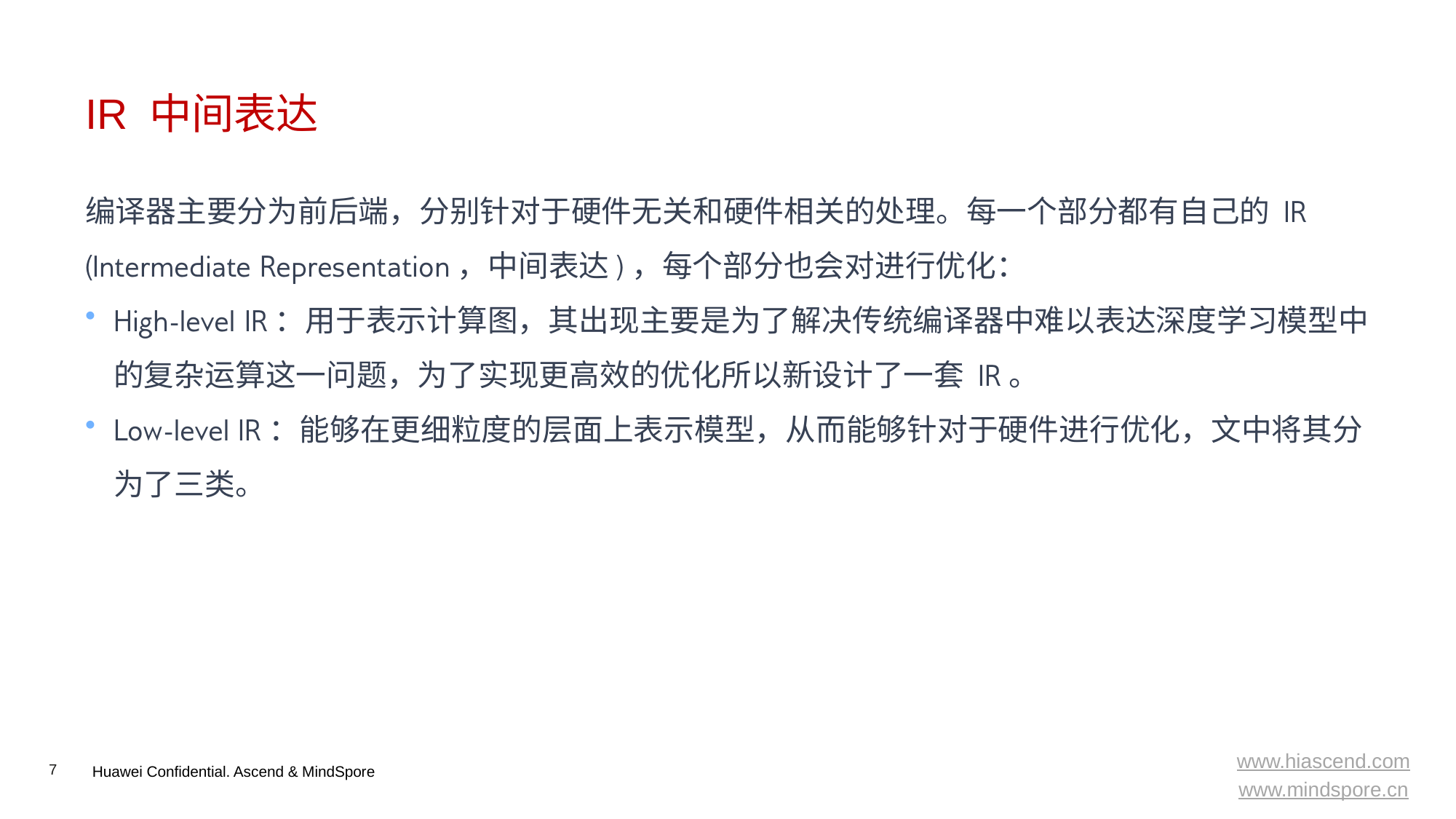

# IR 中间表达
编译器主要分为前后端，分别针对于硬件无关和硬件相关的处理。每一个部分都有自己的 IR (Intermediate Representation，中间表达)，每个部分也会对进行优化：
High-level IR：用于表示计算图，其出现主要是为了解决传统编译器中难以表达深度学习模型中的复杂运算这一问题，为了实现更高效的优化所以新设计了一套 IR。
Low-level IR：能够在更细粒度的层面上表示模型，从而能够针对于硬件进行优化，文中将其分为了三类。